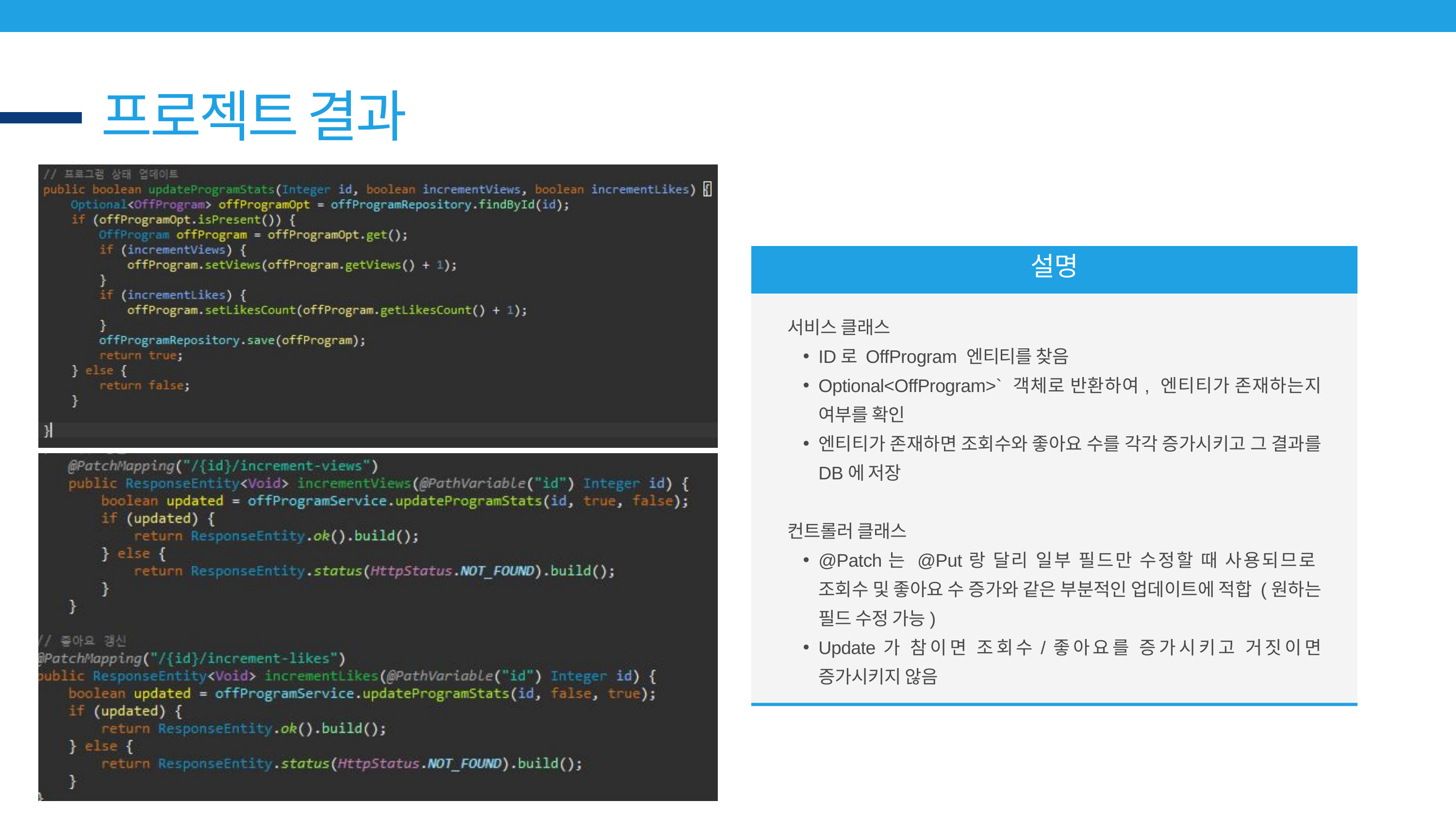

프로젝트 결과

설명

서비스 클래스
ID로 OffProgram 엔티티를 찾음
Optional<OffProgram>` 객체로 반환하여, 엔티티가 존재하는지 여부를 확인
엔티티가 존재하면 조회수와 좋아요 수를 각각 증가시키고 그 결과를 DB에 저장

컨트롤러 클래스
@Patch는 @Put랑 달리 일부 필드만 수정할 때 사용되므로  조회수 및 좋아요 수 증가와 같은 부분적인 업데이트에 적합 (원하는 필드 수정 가능)
Update가 참이면 조회수/좋아요를 증가시키고 거짓이면 증가시키지 않음